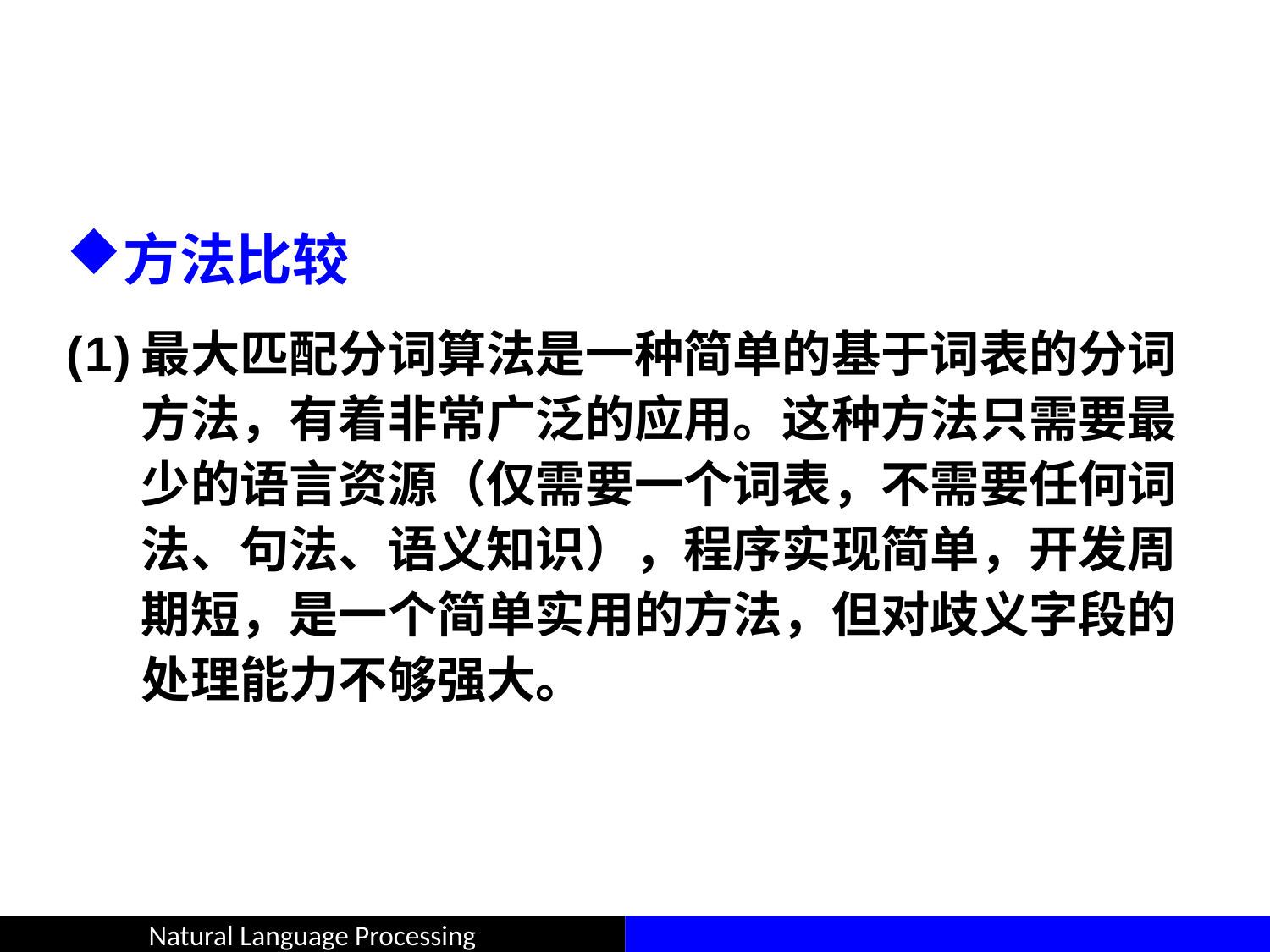

#
方法比较
最大匹配分词算法是一种简单的基于词表的分词方法，有着非常广泛的应用。这种方法只需要最少的语言资源（仅需要一个词表，不需要任何词法、句法、语义知识），程序实现简单，开发周期短，是一个简单实用的方法，但对歧义字段的处理能力不够强大。